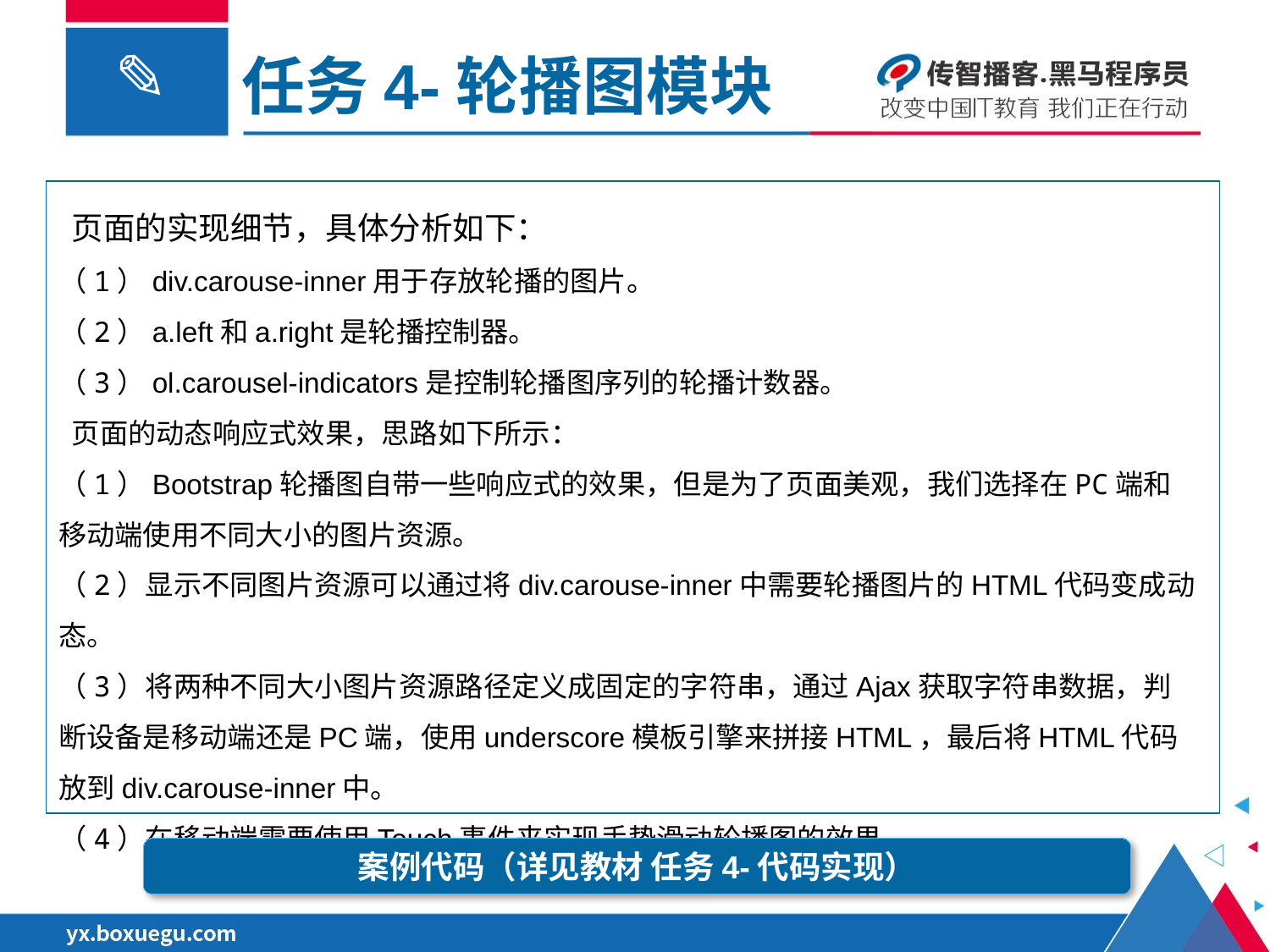

任务4-轮播图模块

 页面的实现细节，具体分析如下：
（1）div.carouse-inner用于存放轮播的图片。
（2）a.left和a.right是轮播控制器。
（3）ol.carousel-indicators是控制轮播图序列的轮播计数器。
 页面的动态响应式效果，思路如下所示：
（1）Bootstrap轮播图自带一些响应式的效果，但是为了页面美观，我们选择在PC端和移动端使用不同大小的图片资源。
（2）显示不同图片资源可以通过将div.carouse-inner中需要轮播图片的HTML代码变成动态。
（3）将两种不同大小图片资源路径定义成固定的字符串，通过Ajax获取字符串数据，判断设备是移动端还是PC端，使用underscore模板引擎来拼接HTML，最后将HTML代码放到div.carouse-inner中。
（4）在移动端需要使用Touch事件来实现手势滑动轮播图的效果。
案例代码（详见教材 任务4-代码实现）